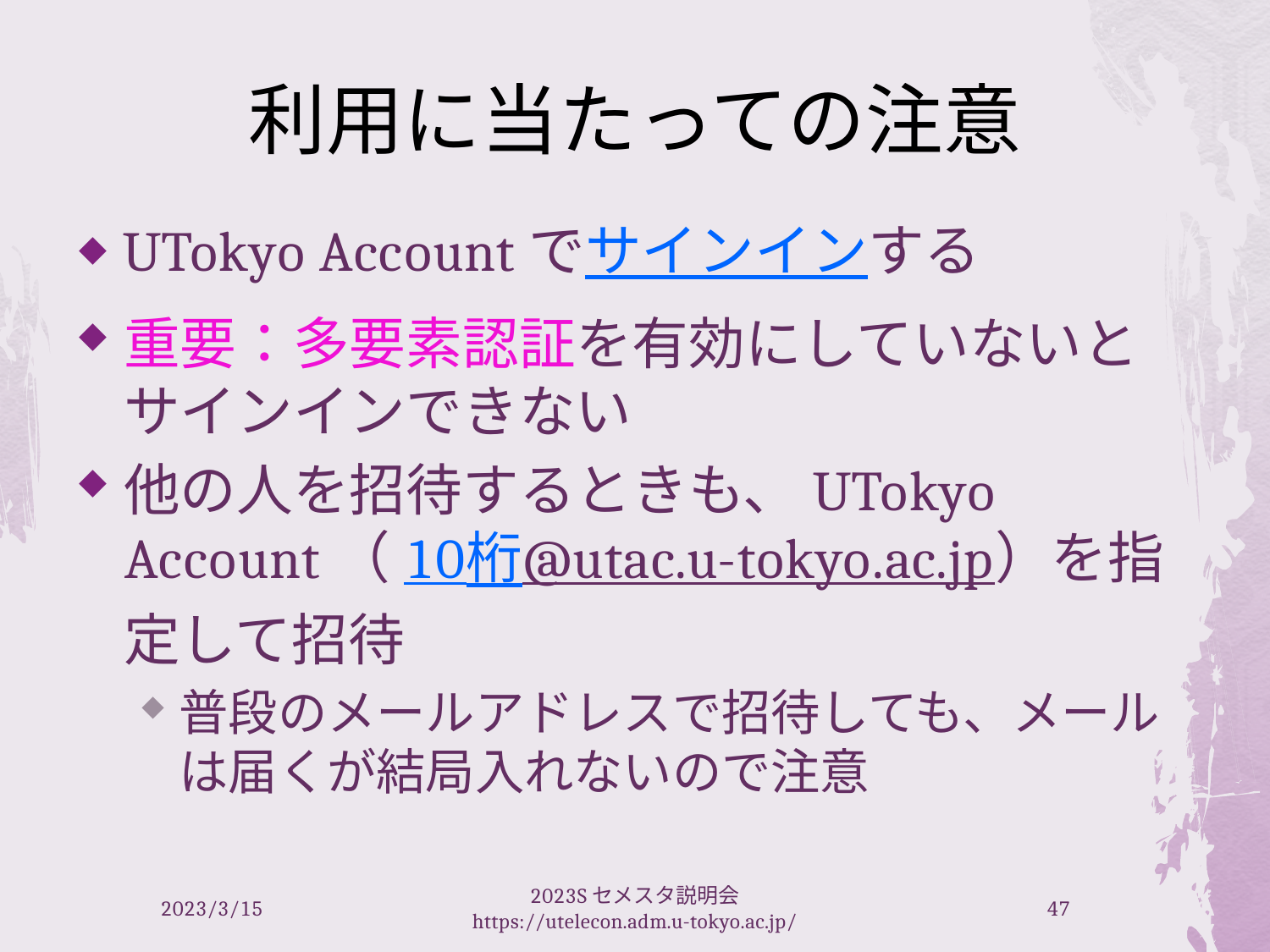

# 利用に当たっての注意
UTokyo Accountでサインインする
重要：多要素認証を有効にしていないとサインインできない
他の人を招待するときも、UTokyo Account（10桁@utac.u-tokyo.ac.jp）を指定して招待
普段のメールアドレスで招待しても、メールは届くが結局入れないので注意
2023/3/15
2023Sセメスタ説明会 https://utelecon.adm.u-tokyo.ac.jp/
47